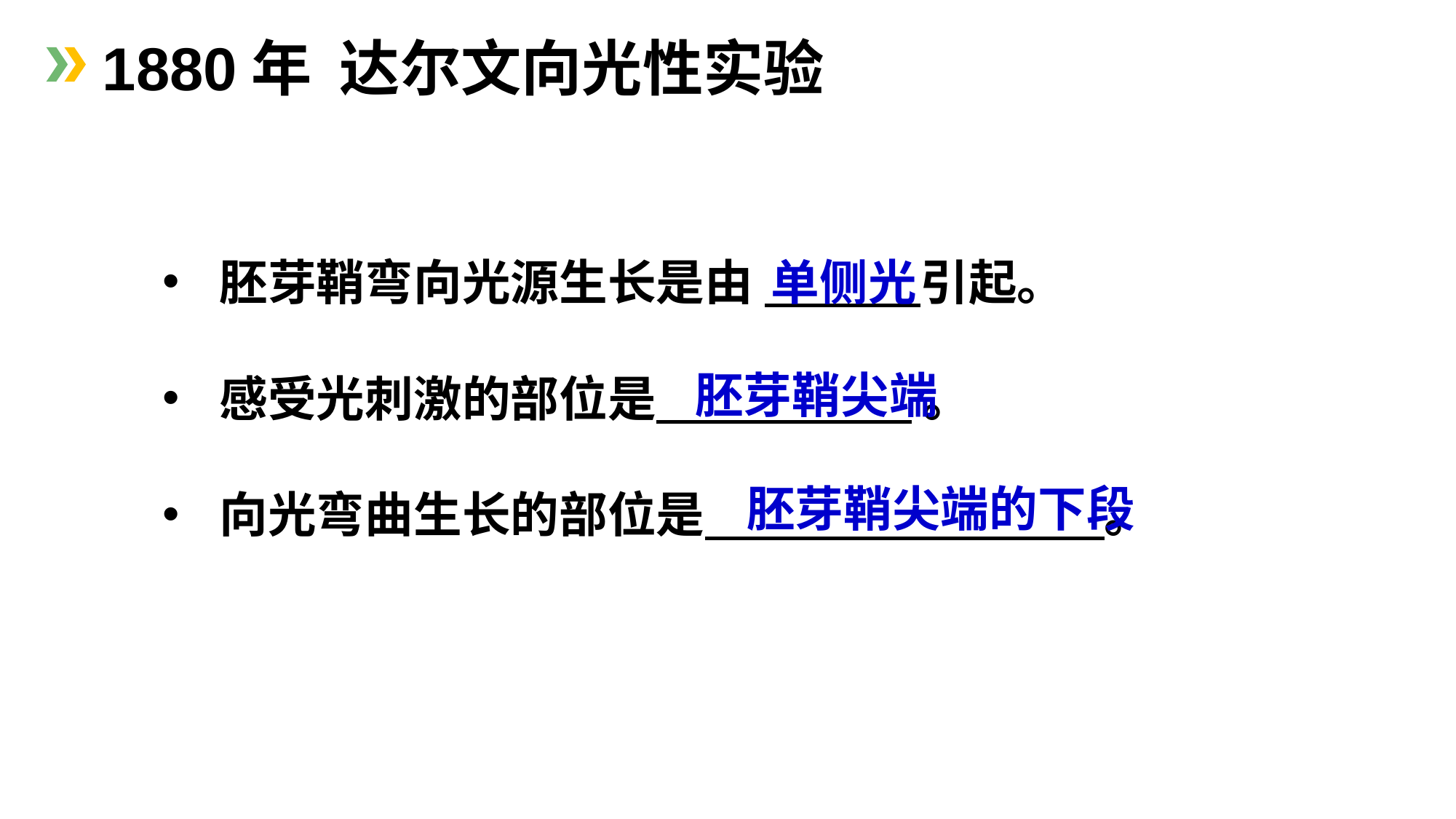

1880年  达尔文向光性实验
 胚芽鞘弯向光源生长是由               引起。

 感受光刺激的部位是                        。

 向光弯曲生长的部位是                                    。
单侧光
胚芽鞘尖端
胚芽鞘尖端的下段